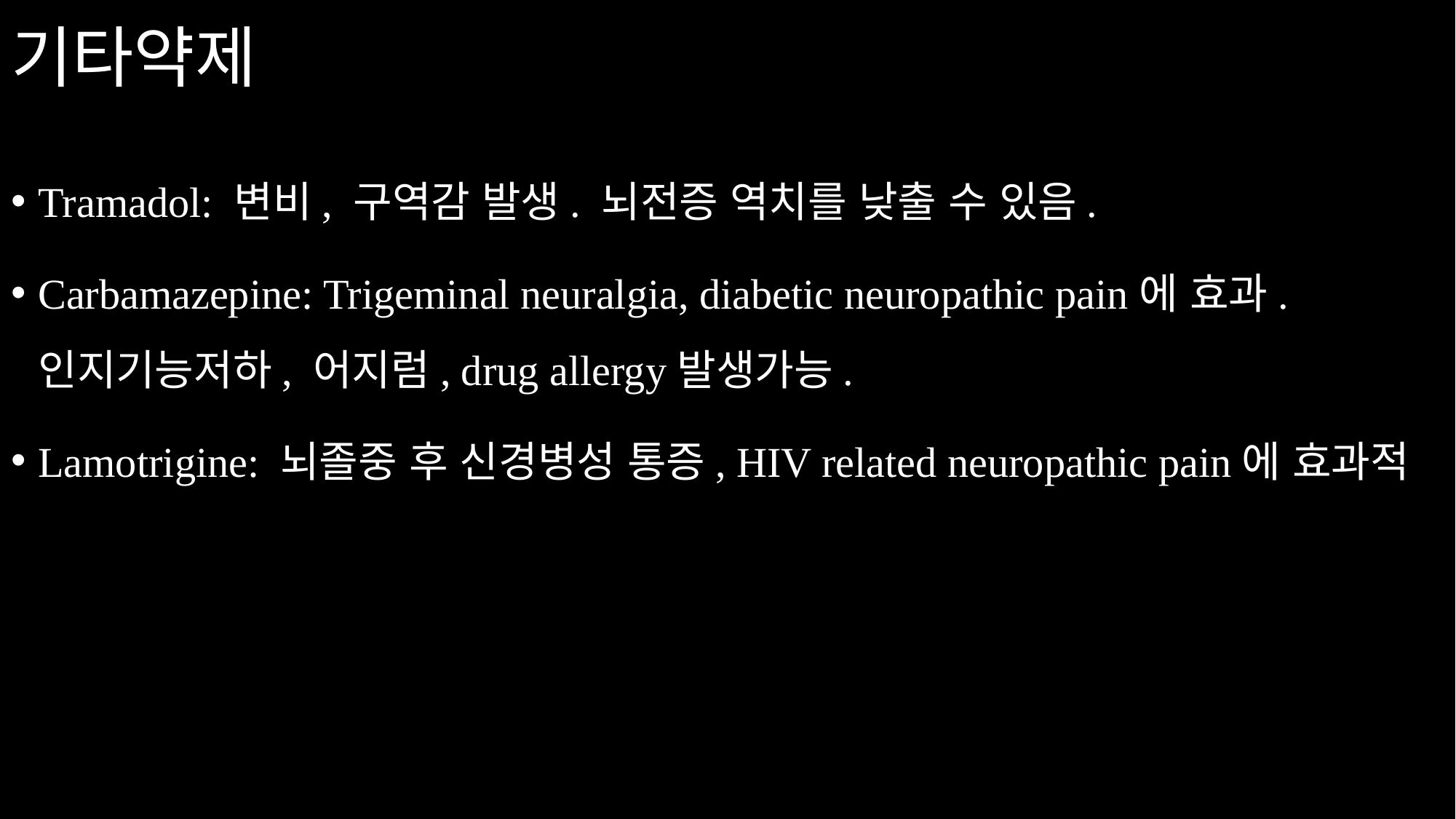

# 기타약제
Tramadol: 변비, 구역감 발생. 뇌전증 역치를 낮출 수 있음.
Carbamazepine: Trigeminal neuralgia, diabetic neuropathic pain에 효과. 인지기능저하, 어지럼, drug allergy발생가능.
Lamotrigine: 뇌졸중 후 신경병성 통증, HIV related neuropathic pain에 효과적